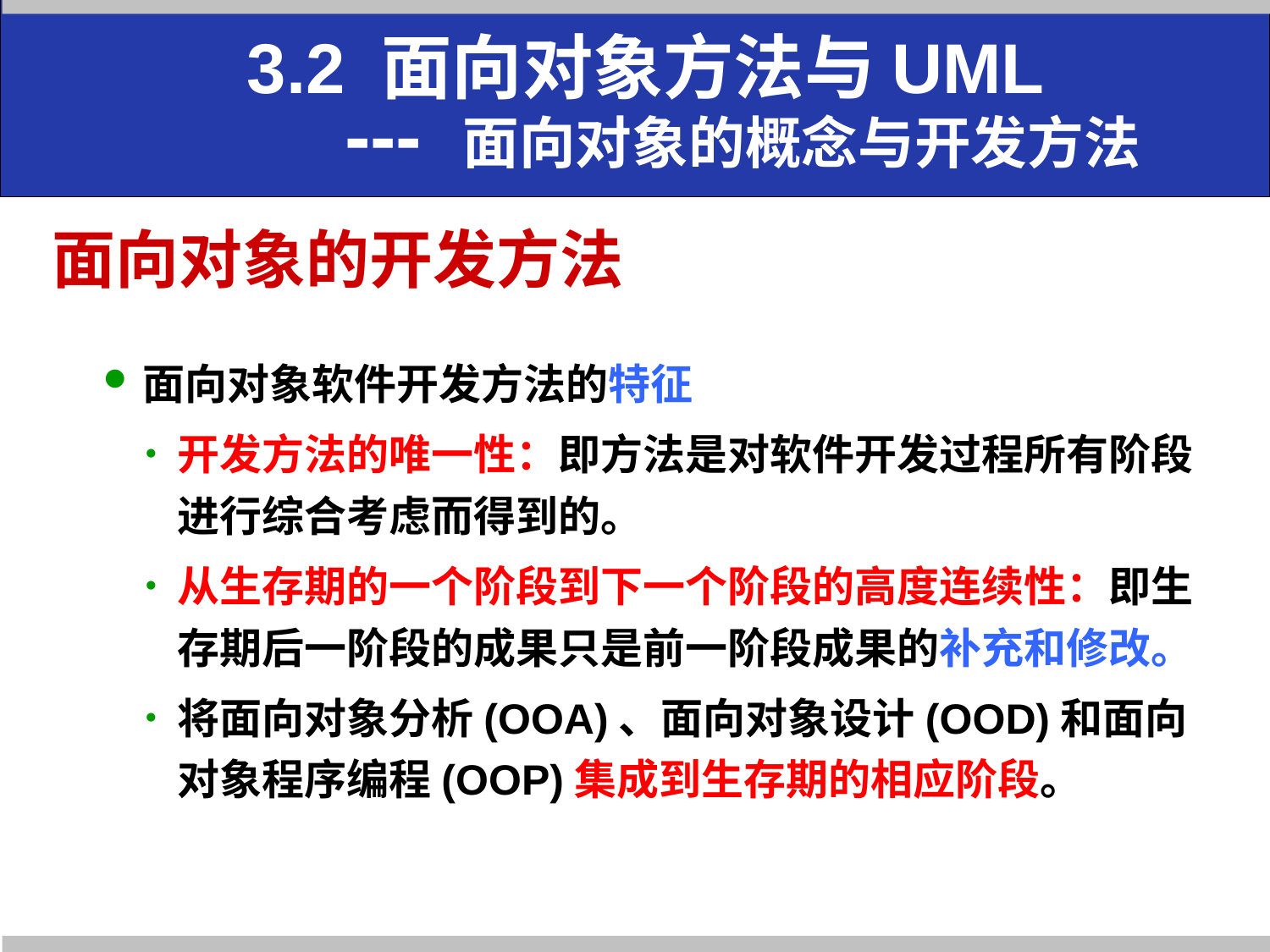

3.2 面向对象方法与UML
          --- 面向对象的概念与开发方法
# 面向对象的开发方法
面向对象软件开发方法的特征
开发方法的唯一性：即方法是对软件开发过程所有阶段进行综合考虑而得到的。
从生存期的一个阶段到下一个阶段的高度连续性：即生存期后一阶段的成果只是前一阶段成果的补充和修改。
将面向对象分析(OOA)、面向对象设计(OOD)和面向对象程序编程(OOP)集成到生存期的相应阶段。
281